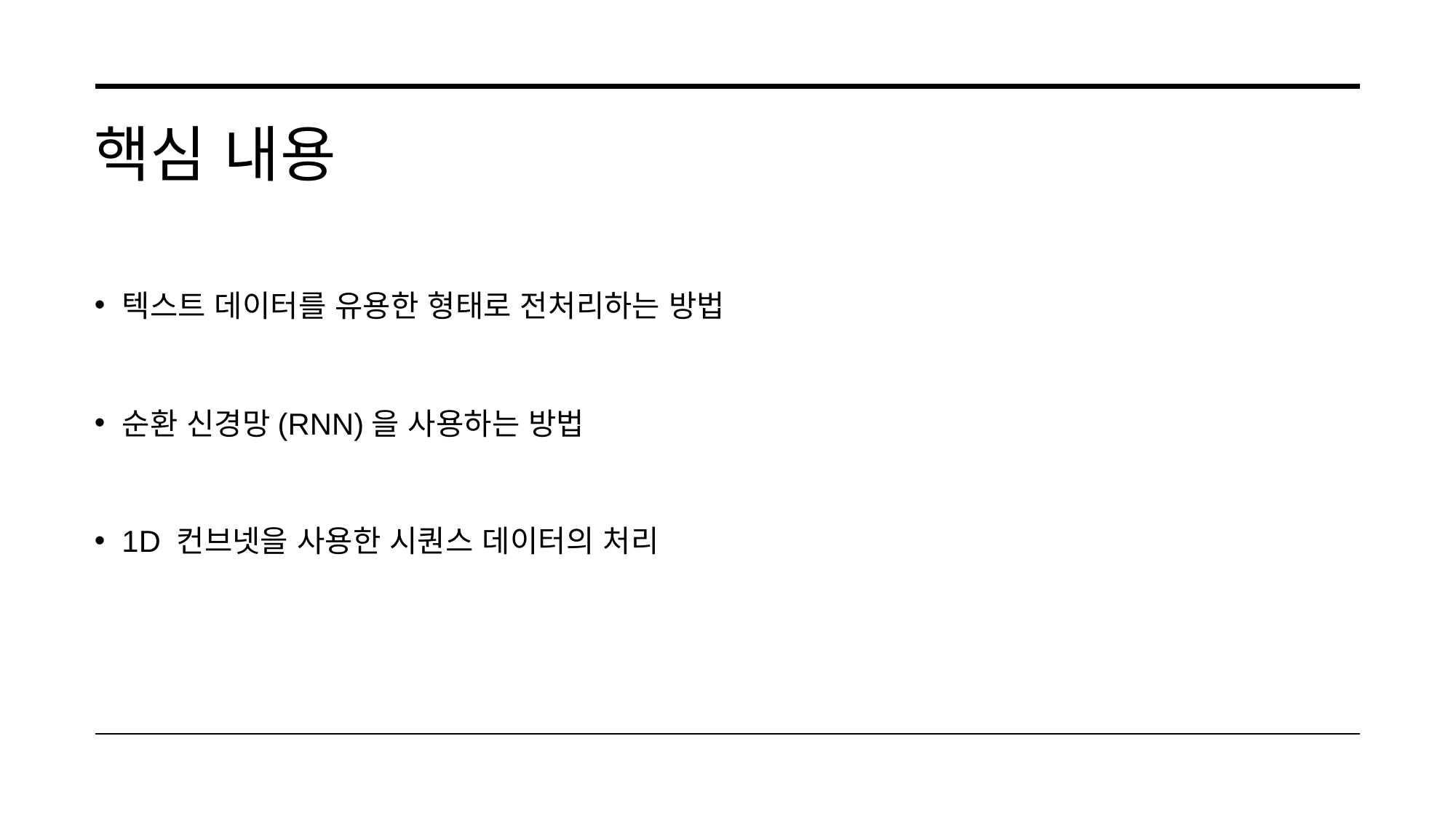

# 핵심 내용
텍스트 데이터를 유용한 형태로 전처리하는 방법

순환 신경망(RNN)을 사용하는 방법

1D 컨브넷을 사용한 시퀀스 데이터의 처리